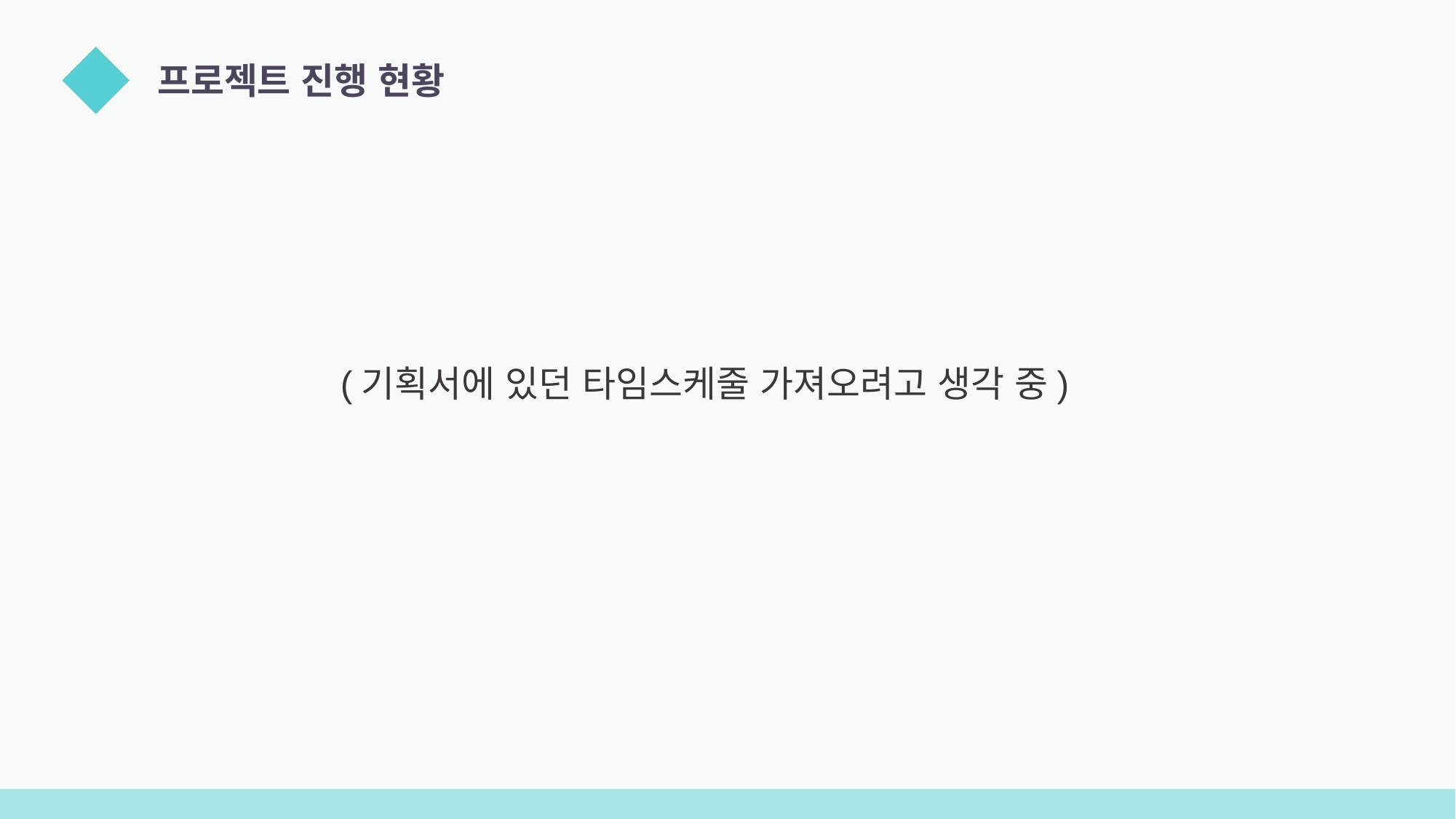

04
프로젝트 진행 현황
(기획서에 있던 타임스케줄 가져오려고 생각 중)